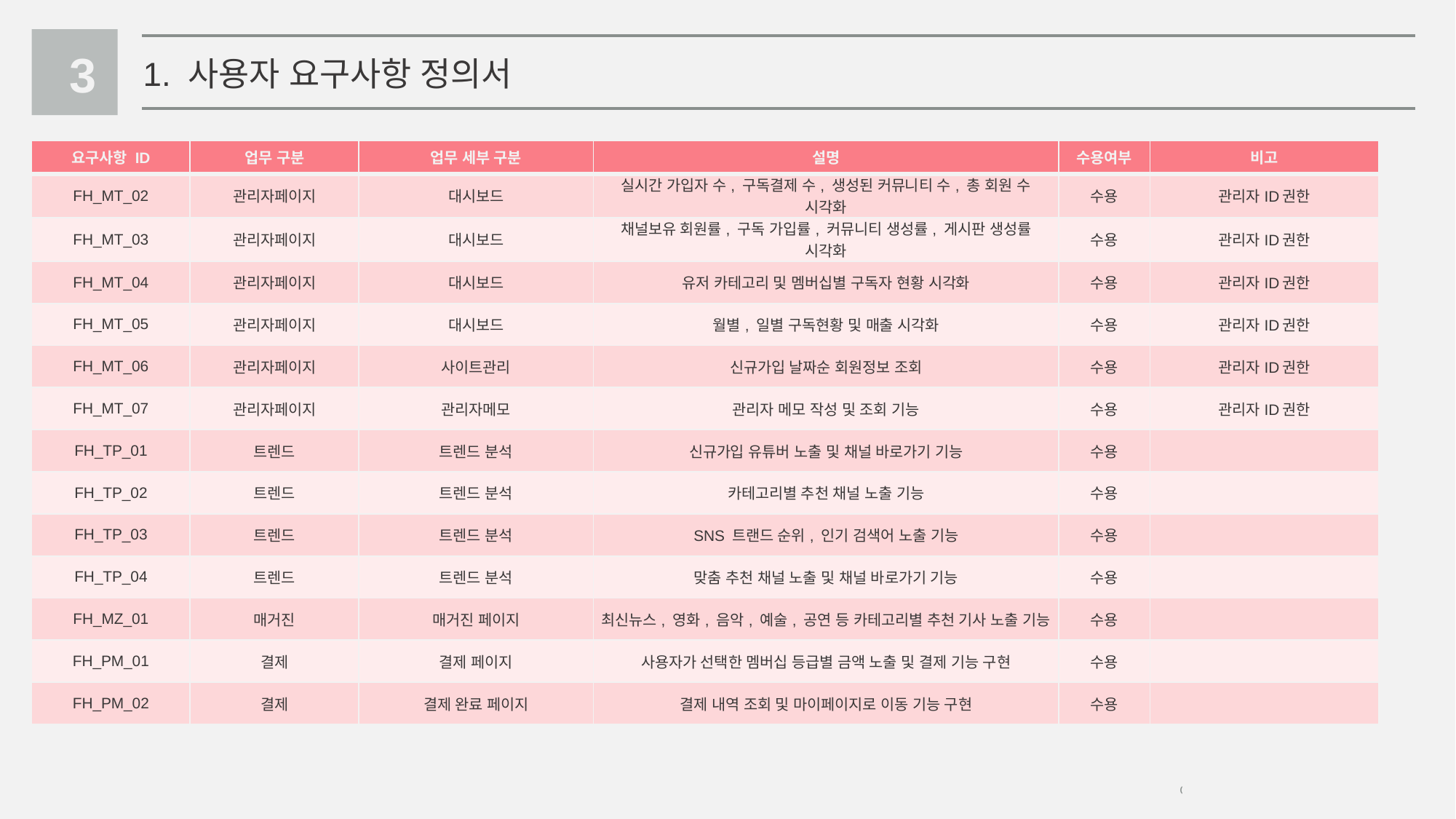

3
1. 사용자 요구사항 정의서
| 요구사항 ID | 업무 구분 | 업무 세부 구분 | 설명 | 수용여부 | 비고 |
| --- | --- | --- | --- | --- | --- |
| FH\_MT\_02 | 관리자페이지 | 대시보드 | 실시간 가입자 수, 구독결제 수, 생성된 커뮤니티 수, 총 회원 수 시각화 | 수용 | 관리자ID권한 |
| FH\_MT\_03 | 관리자페이지 | 대시보드 | 채널보유 회원률, 구독 가입률, 커뮤니티 생성률, 게시판 생성률 시각화 | 수용 | 관리자ID권한 |
| FH\_MT\_04 | 관리자페이지 | 대시보드 | 유저 카테고리 및 멤버십별 구독자 현황 시각화 | 수용 | 관리자ID권한 |
| FH\_MT\_05 | 관리자페이지 | 대시보드 | 월별, 일별 구독현황 및 매출 시각화 | 수용 | 관리자ID권한 |
| FH\_MT\_06 | 관리자페이지 | 사이트관리 | 신규가입 날짜순 회원정보 조회 | 수용 | 관리자ID권한 |
| FH\_MT\_07 | 관리자페이지 | 관리자메모 | 관리자 메모 작성 및 조회 기능 | 수용 | 관리자ID권한 |
| FH\_TP\_01 | 트렌드 | 트렌드 분석 | 신규가입 유튜버 노출 및 채널 바로가기 기능 | 수용 |  |
| FH\_TP\_02 | 트렌드 | 트렌드 분석 | 카테고리별 추천 채널 노출 기능 | 수용 |  |
| FH\_TP\_03 | 트렌드 | 트렌드 분석 | SNS 트랜드 순위, 인기 검색어 노출 기능 | 수용 |  |
| FH\_TP\_04 | 트렌드 | 트렌드 분석 | 맞춤 추천 채널 노출 및 채널 바로가기 기능 | 수용 |  |
| FH\_MZ\_01 | 매거진 | 매거진 페이지 | 최신뉴스, 영화, 음악, 예술, 공연 등 카테고리별 추천 기사 노출 기능 | 수용 |  |
| FH\_PM\_01 | 결제 | 결제 페이지 | 사용자가 선택한 멤버십 등급별 금액 노출 및 결제 기능 구현 | 수용 |  |
| FH\_PM\_02 | 결제 | 결제 완료 페이지 | 결제 내역 조회 및 마이페이지로 이동 기능 구현 | 수용 |  |